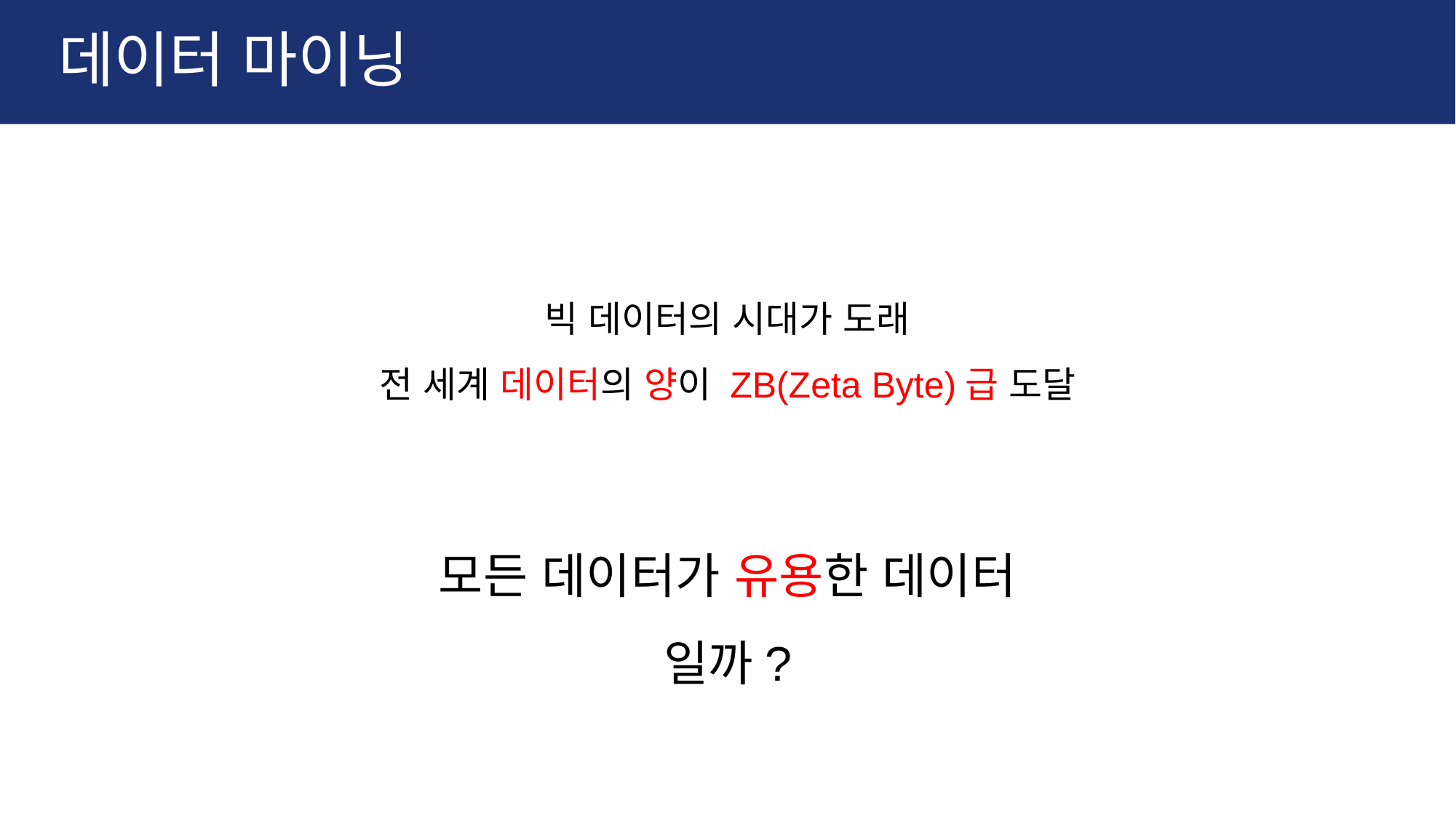

# 데이터 마이닝
빅 데이터의 시대가 도래
전 세계 데이터의 양이 ZB(Zeta Byte)급 도달
모든 데이터가 유용한 데이터 일까?